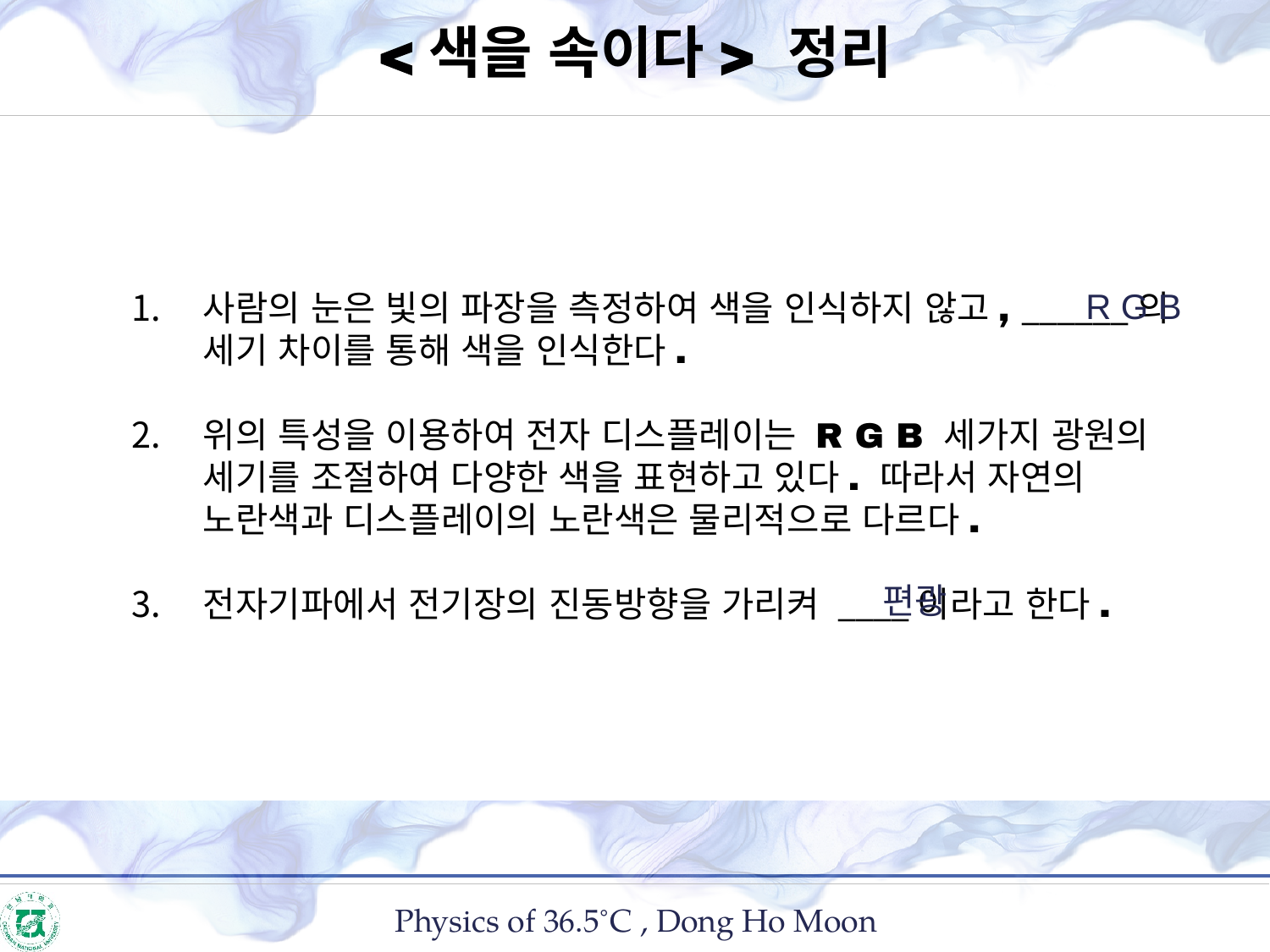

<색을 속이다> 정리
R G B
사람의 눈은 빛의 파장을 측정하여 색을 인식하지 않고, ______의 세기 차이를 통해 색을 인식한다.

위의 특성을 이용하여 전자 디스플레이는 R G B 세가지 광원의 세기를 조절하여 다양한 색을 표현하고 있다. 따라서 자연의 노란색과 디스플레이의 노란색은 물리적으로 다르다.

전자기파에서 전기장의 진동방향을 가리켜 ____이라고 한다.

편광